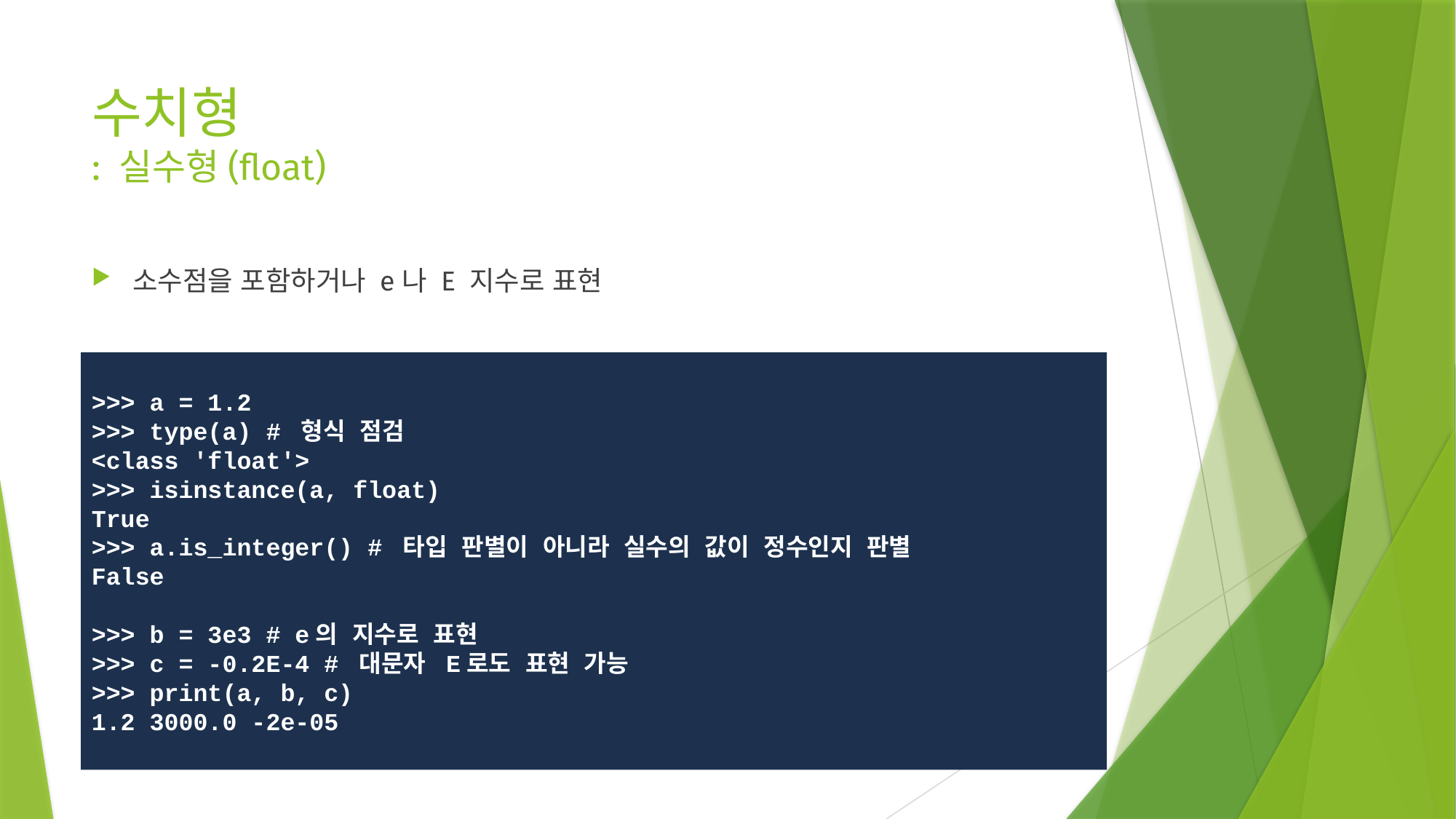

# 수치형 : 실수형(float)
소수점을 포함하거나 e나 E 지수로 표현

>>> a = 1.2
>>> type(a) # 형식 점검
<class 'float'>
>>> isinstance(a, float)
True
>>> a.is_integer() # 타입 판별이 아니라 실수의 값이 정수인지 판별
False

>>> b = 3e3 # e의 지수로 표현
>>> c = -0.2E-4 # 대문자 E로도 표현 가능
>>> print(a, b, c)
1.2 3000.0 -2e-05